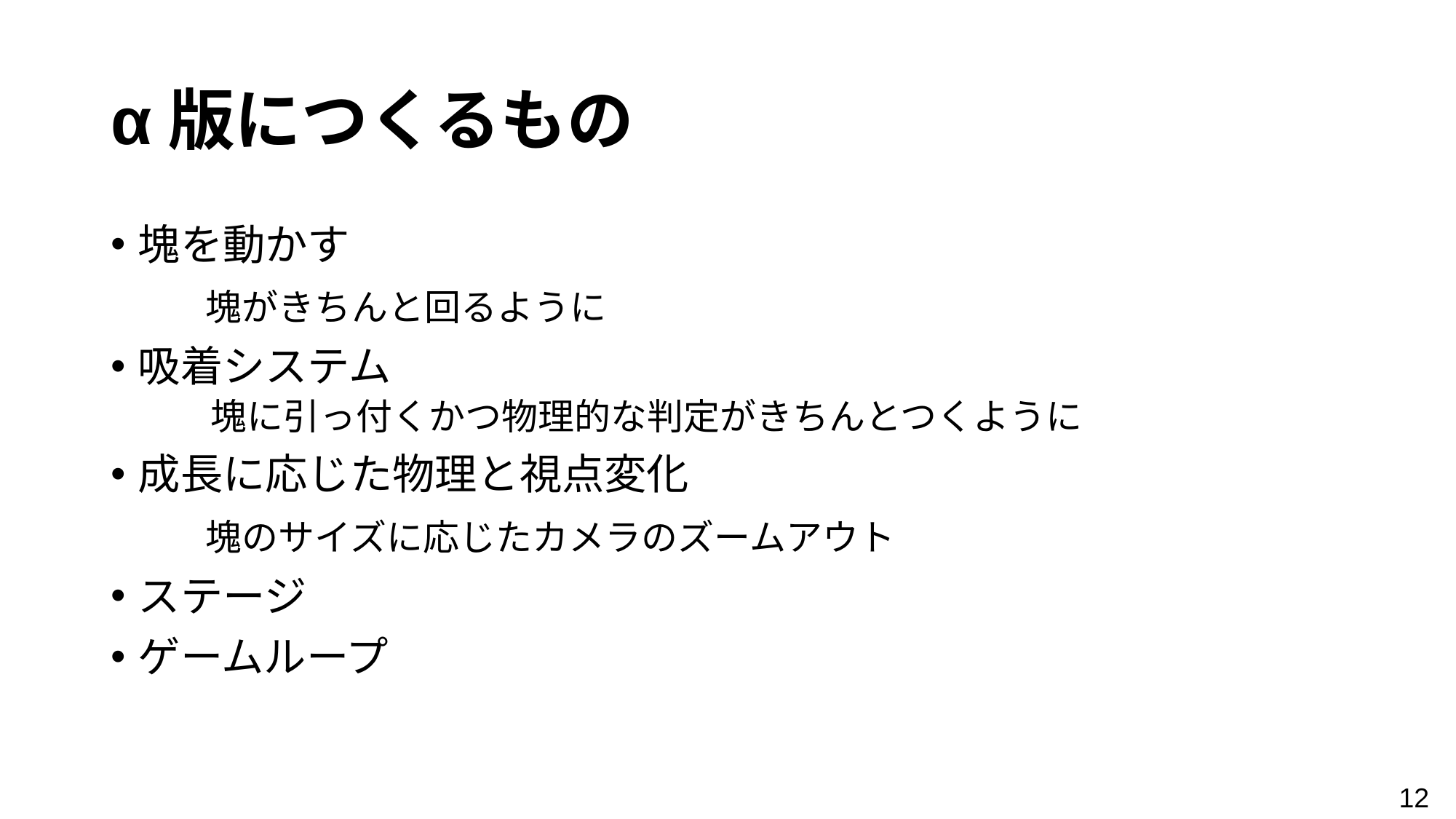

# α版につくるもの
塊を動かす
  塊がきちんと回るように
吸着システム
 塊に引っ付くかつ物理的な判定がきちんとつくように
成長に応じた物理と視点変化
  塊のサイズに応じたカメラのズームアウト
ステージ
ゲームループ

12